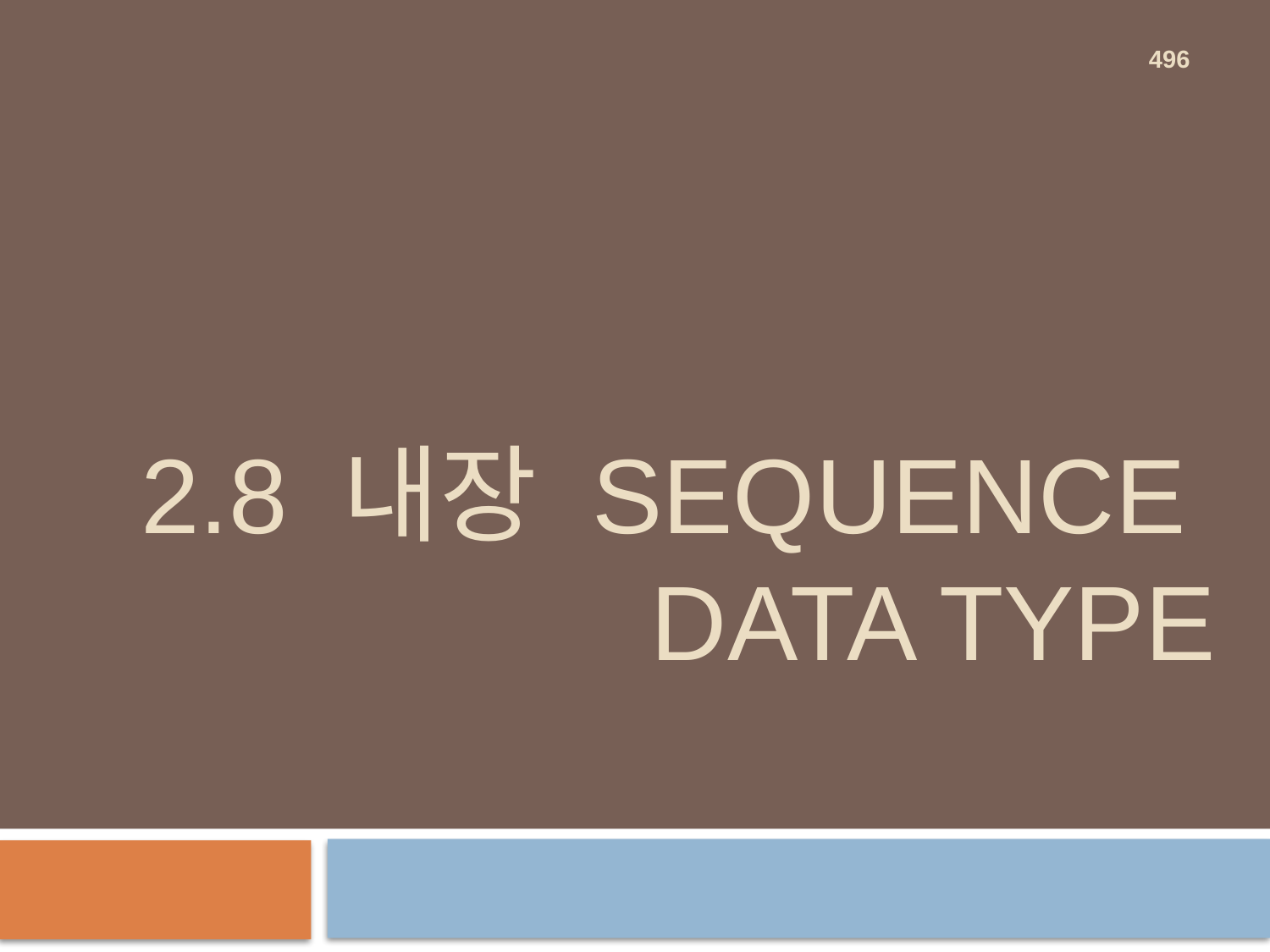

496
# 2.8 내장 sequence data type